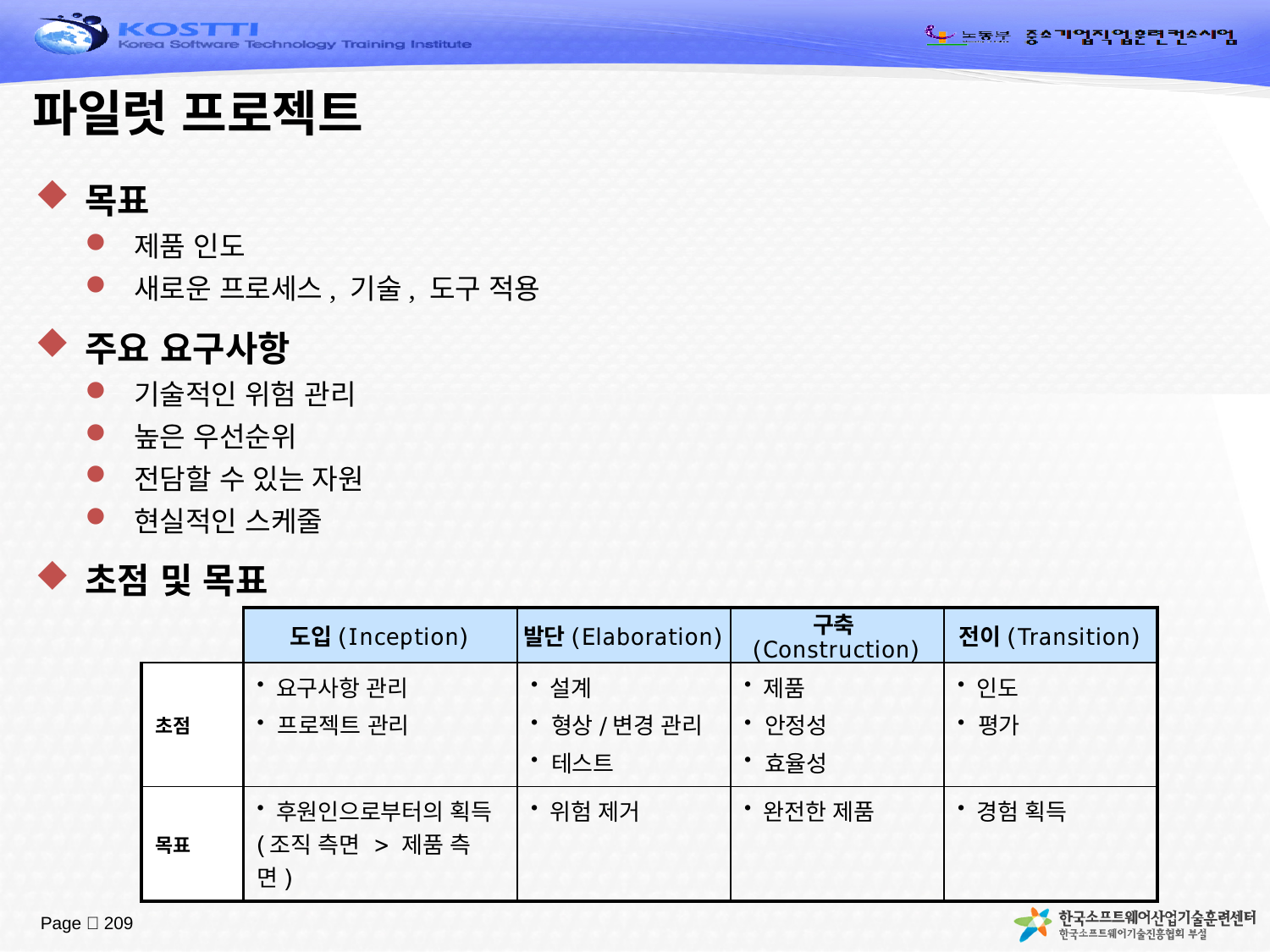

# 파일럿 프로젝트
목표
제품 인도
새로운 프로세스, 기술, 도구 적용
주요 요구사항
기술적인 위험 관리
높은 우선순위
전담할 수 있는 자원
현실적인 스케줄
초점 및 목표
|  | 도입(Inception) | 발단(Elaboration) | 구축(Construction) | 전이(Transition) |
| --- | --- | --- | --- | --- |
| 초점 | 요구사항 관리 프로젝트 관리 | 설계 형상/변경 관리 테스트 | 제품 안정성 효율성 | 인도 평가 |
| 목표 | 후원인으로부터의 획득(조직 측면 > 제품 측면) | 위험 제거 | 완전한 제품 | 경험 획득 |